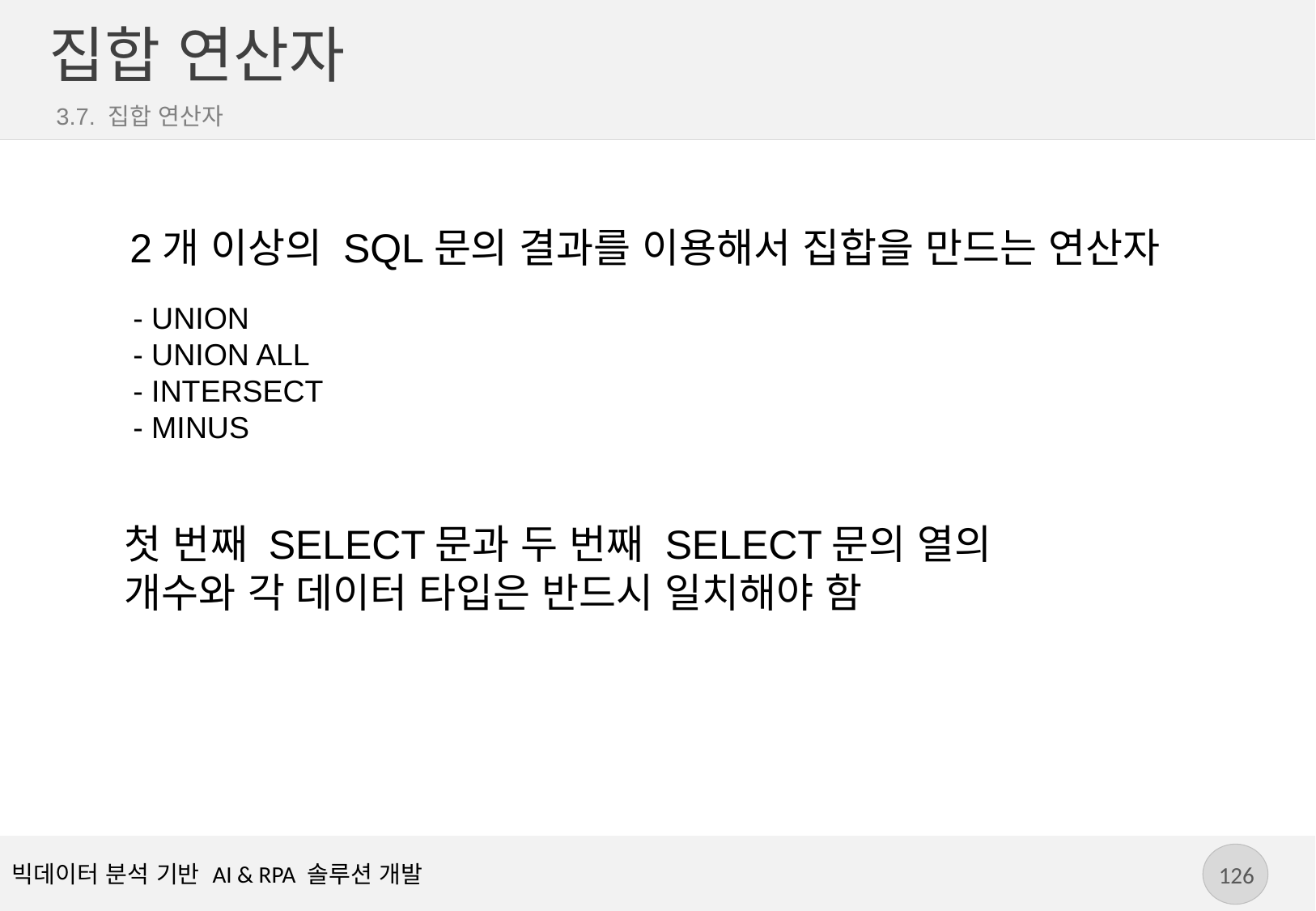

# 집합 연산자
3.7. 집합 연산자
2개 이상의 SQL문의 결과를 이용해서 집합을 만드는 연산자
 - UNION
 - UNION ALL
 - INTERSECT
 - MINUS
첫 번째 SELECT문과 두 번째 SELECT문의 열의 개수와 각 데이터 타입은 반드시 일치해야 함